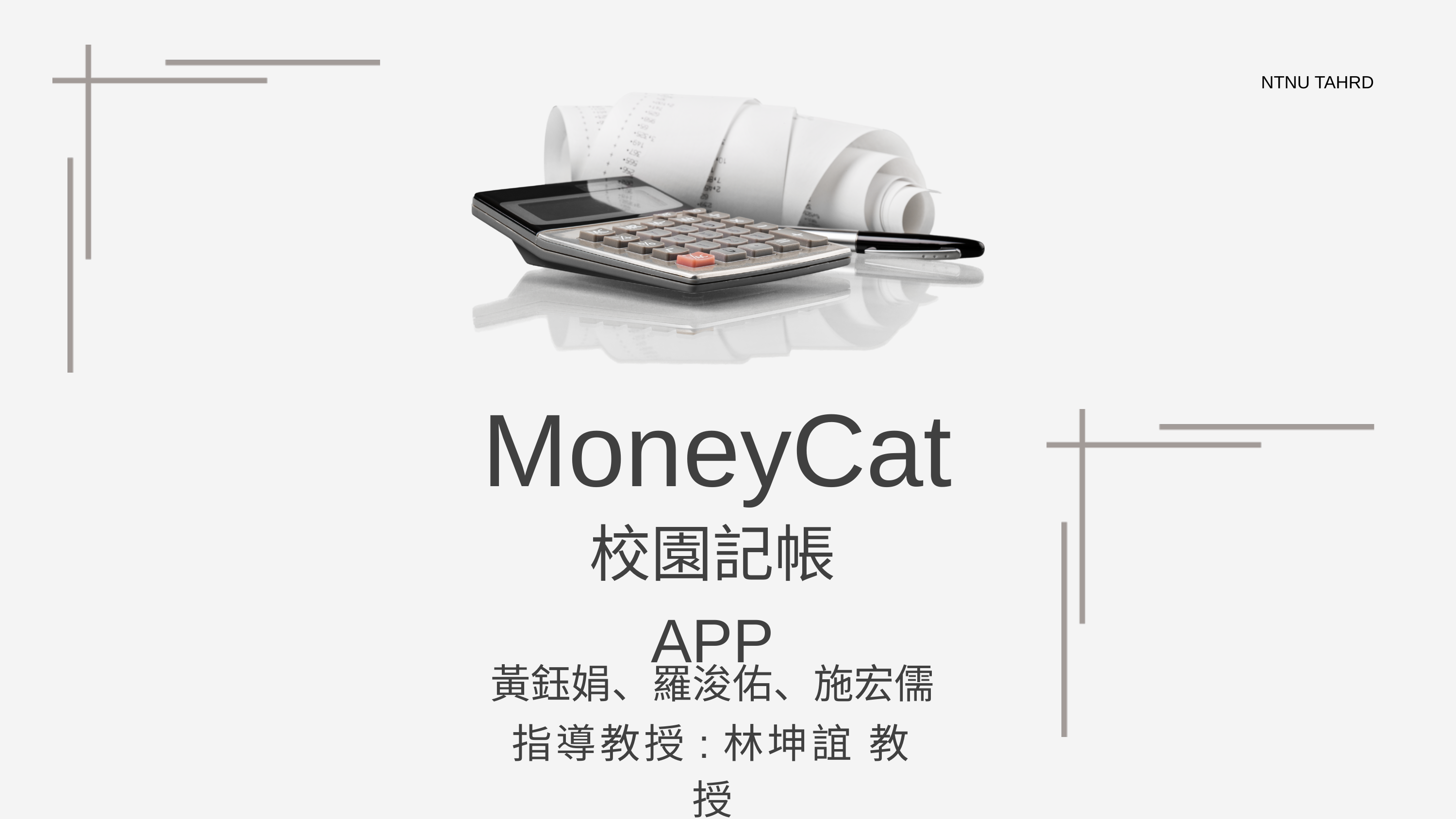

NTNU TAHRD

MoneyCat

校園記帳 APP
黃鈺娟、羅浚佑、施宏儒
指導教授:林坤誼 教授